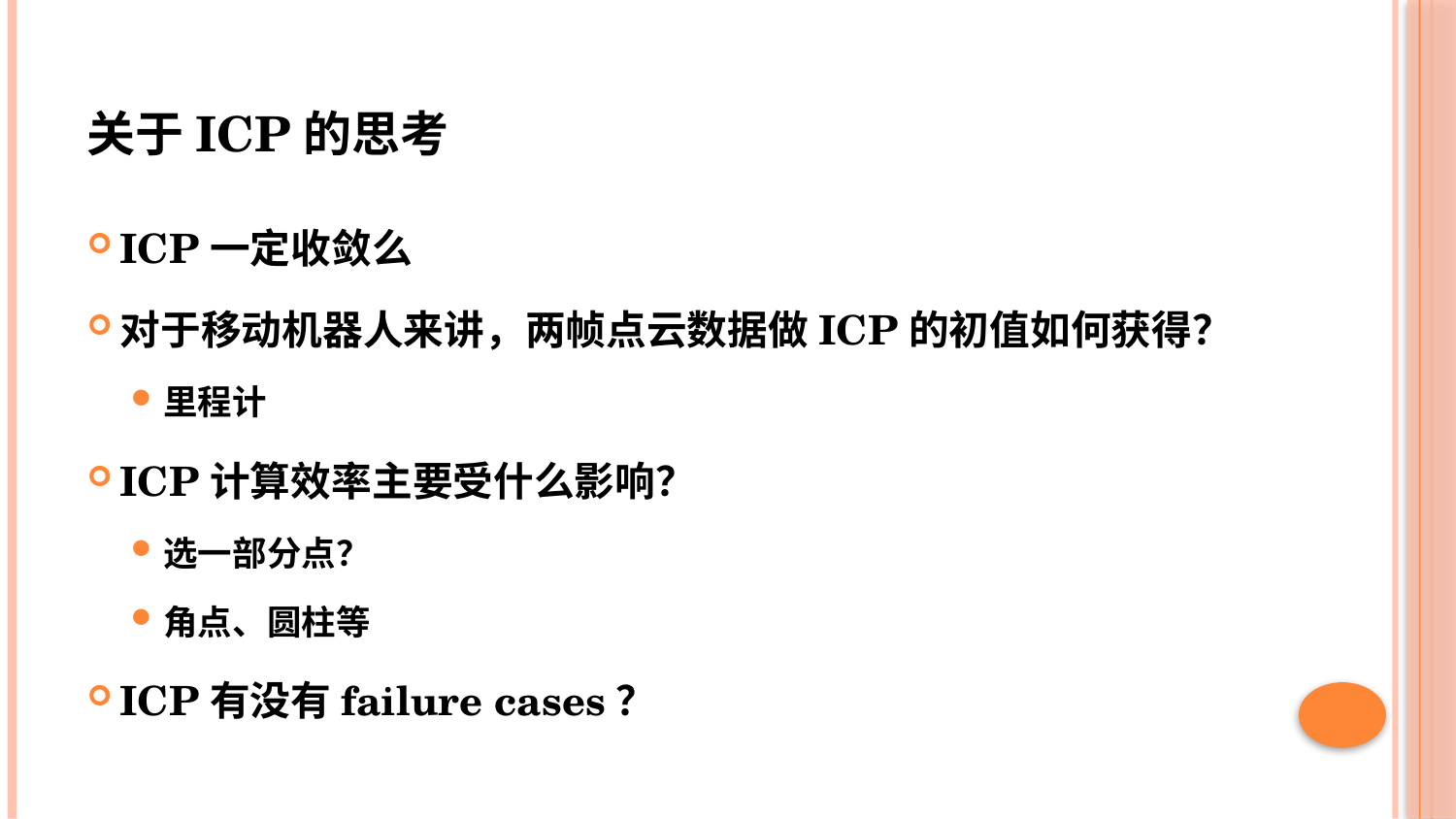

# 关于ICP的思考
ICP一定收敛么
对于移动机器人来讲，两帧点云数据做ICP的初值如何获得？
里程计
ICP计算效率主要受什么影响？
选一部分点？
角点、圆柱等
ICP有没有failure cases？